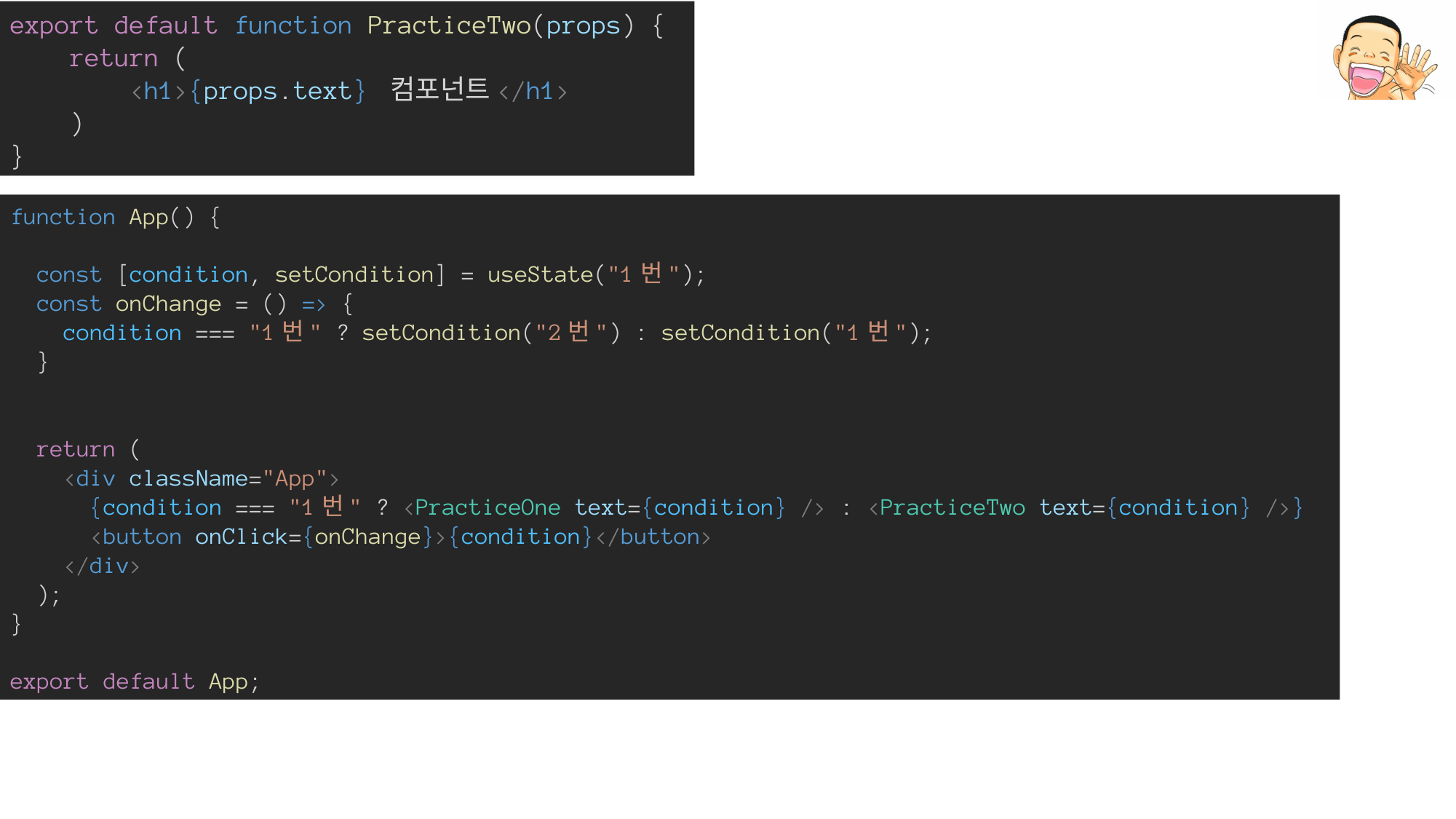

export default function PracticeTwo(props) {
    return (
        <h1>{props.text} 컴포넌트</h1>
    )
}
function App() {
  const [condition, setCondition] = useState("1번");
  const onChange = () => {
    condition === "1번" ? setCondition("2번") : setCondition("1번");
  }
  return (
    <div className="App">
      {condition === "1번" ? <PracticeOne text={condition} /> : <PracticeTwo text={condition} />}
      <button onClick={onChange}>{condition}</button>
    </div>
  );
}
export default App;